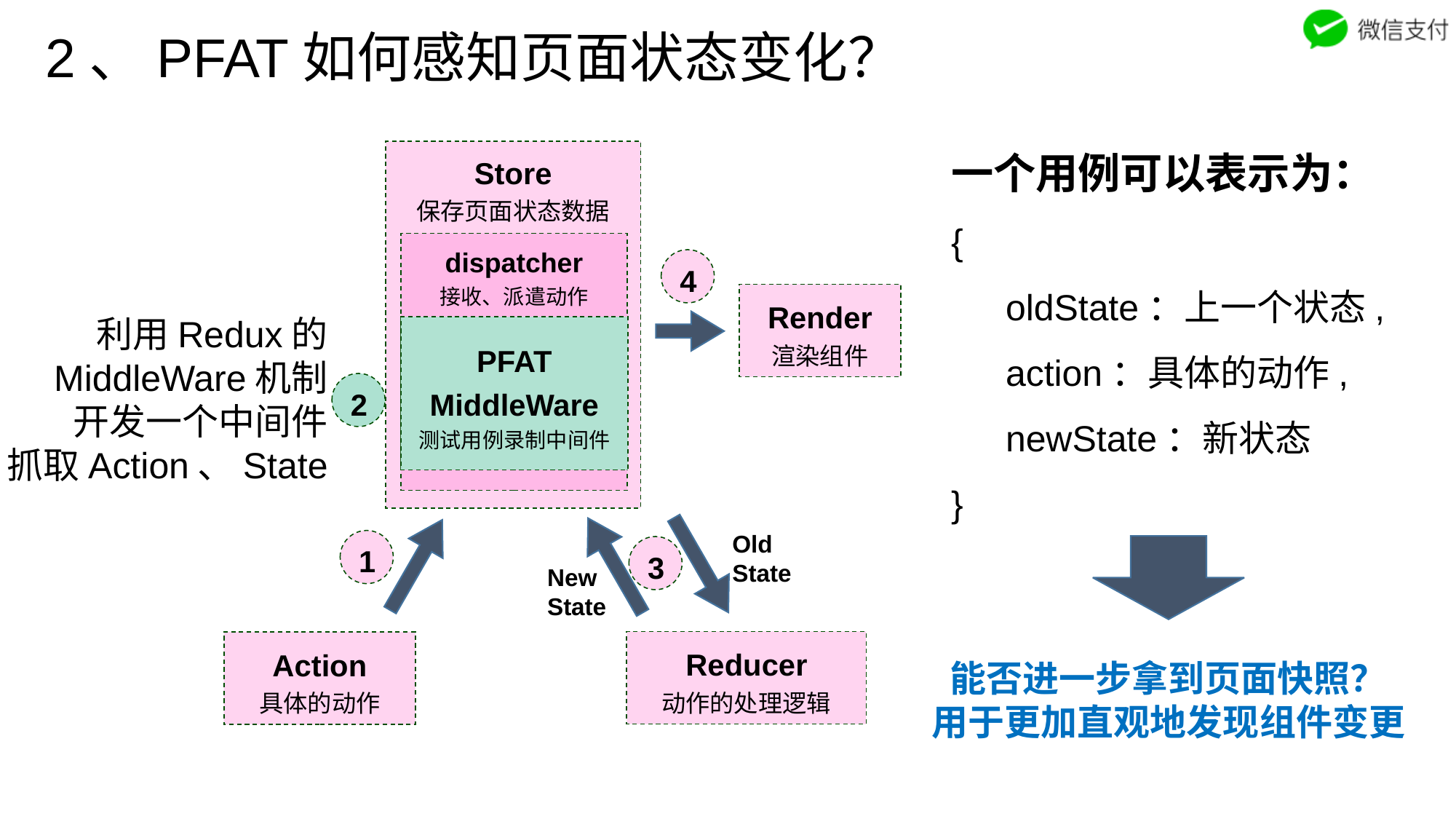

2、PFAT如何感知页面状态变化？
一个用例可以表示为：
{
oldState：上一个状态,
action：具体的动作,
newState：新状态
}
Store
保存页面状态数据
dispatcher
接收、派遣动作
4
Render
渲染组件
利用Redux的
MiddleWare机制
开发一个中间件
抓取Action、State

PFAT
MiddleWare
测试用例录制中间件
2

Old
State
1
3

New
State
Reducer
动作的处理逻辑
Action
具体的动作
能否进一步拿到页面快照？
用于更加直观地发现组件变更